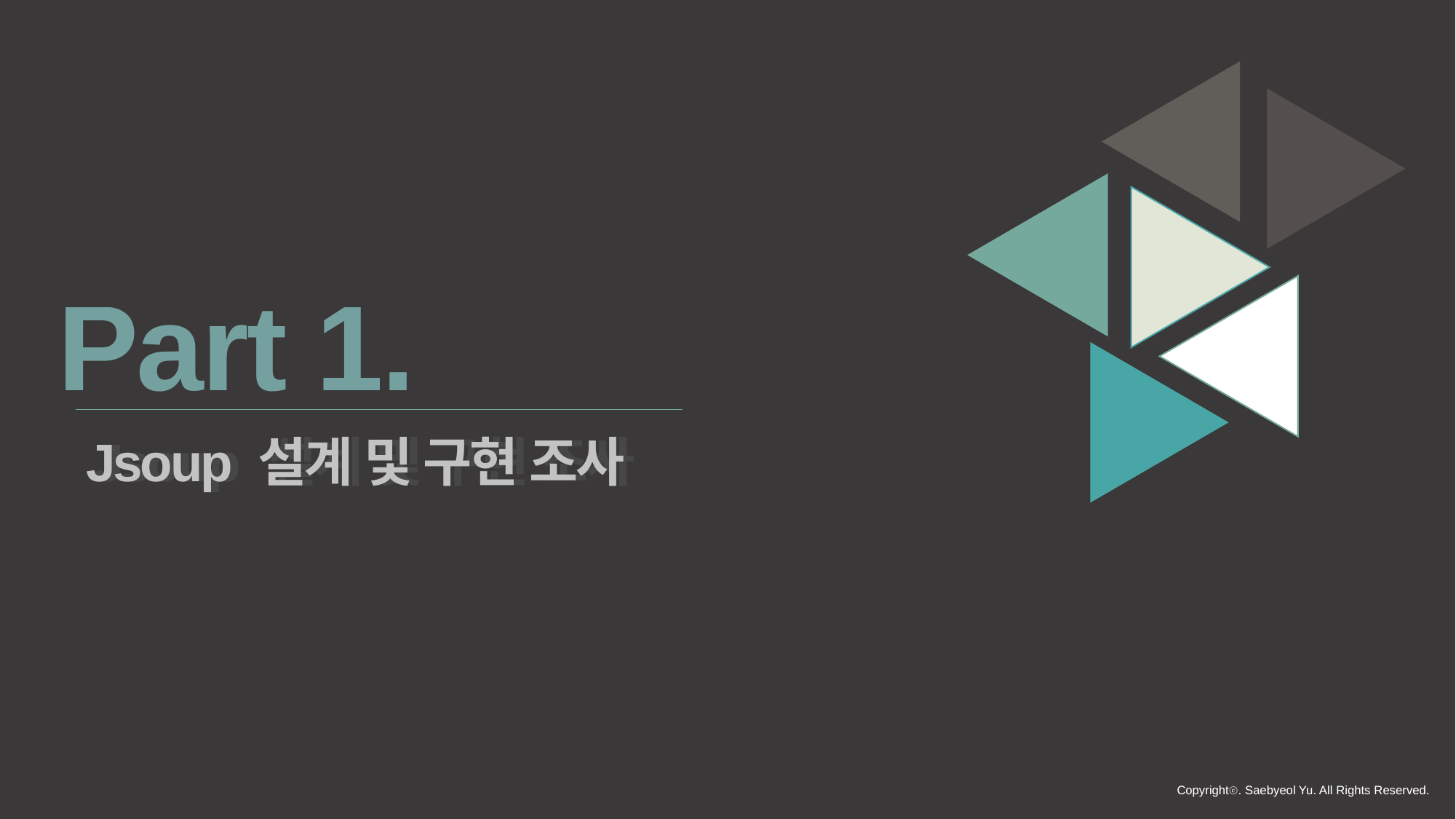

Part 1.
Jsoup 설계 및 구현 조사
Jsoup 설계 및 구현 조사
Copyrightⓒ. Saebyeol Yu. All Rights Reserved.